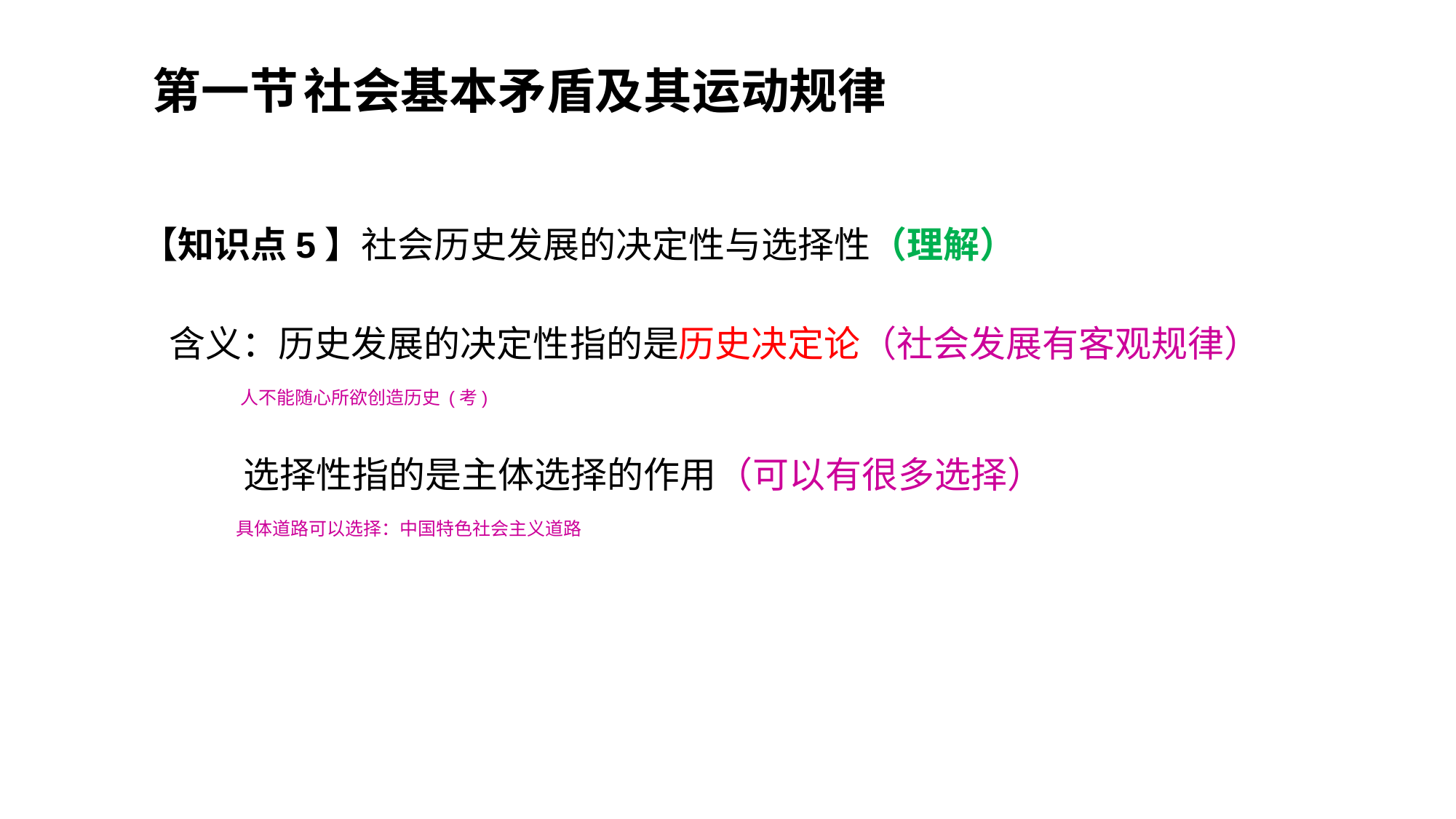

第一节	社会基本矛盾及其运动规律
【知识点5】社会历史发展的决定性与选择性（理解）
    含义：历史发展的决定性指的是历史决定论（社会发展有客观规律）
                           人不能随心所欲创造历史 (考)
             选择性指的是主体选择的作用（可以有很多选择）
                          具体道路可以选择：中国特色社会主义道路